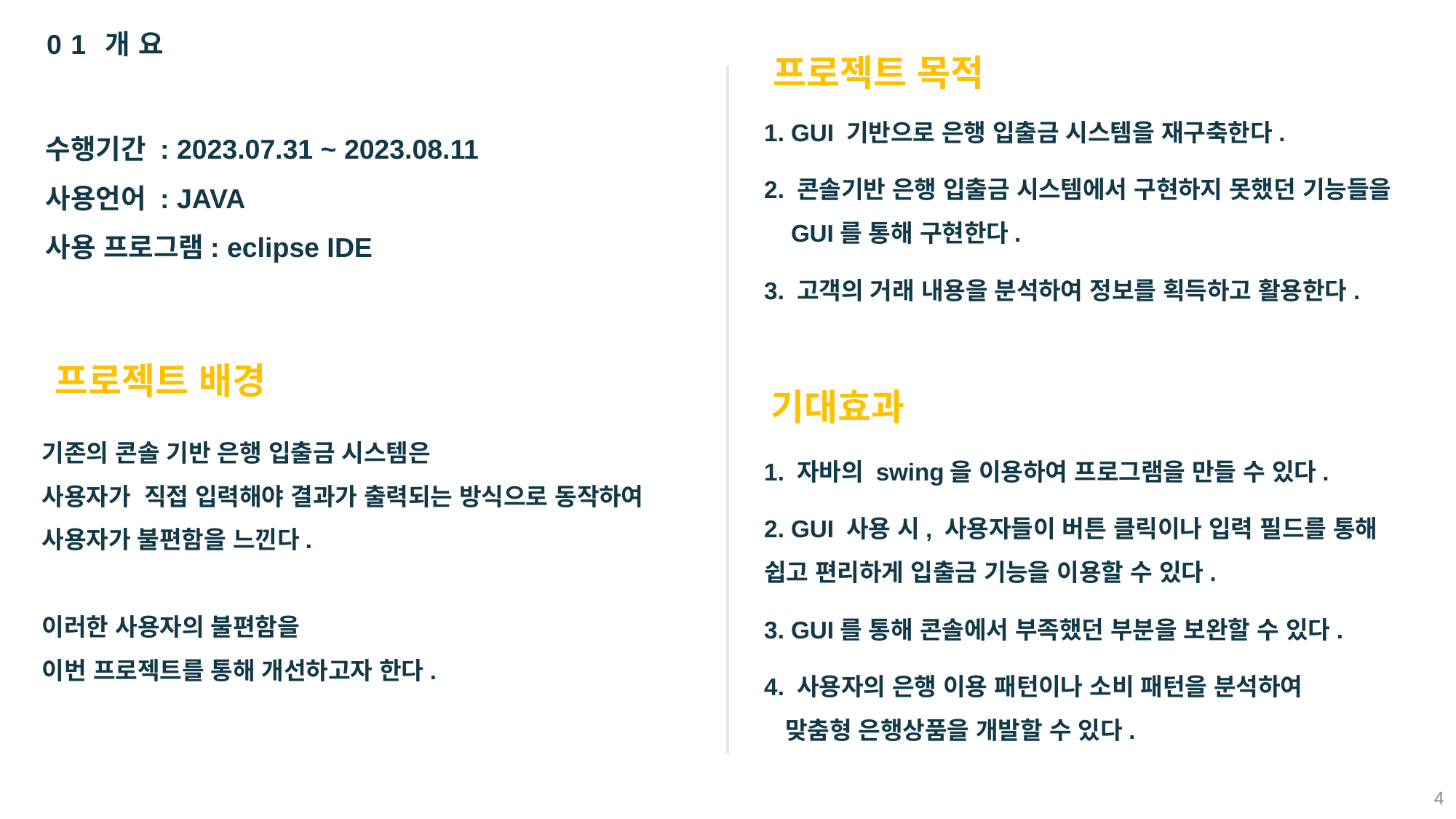

01 개요
프로젝트 목적
1. GUI 기반으로 은행 입출금 시스템을 재구축한다.

2. 콘솔기반 은행 입출금 시스템에서 구현하지 못했던 기능들을
    GUI를 통해 구현한다.

3. 고객의 거래 내용을 분석하여 정보를 획득하고 활용한다.
수행기간 : 2023.07.31 ~ 2023.08.11
사용언어 : JAVA
사용 프로그램: eclipse IDE
프로젝트 배경
기대효과
기존의 콘솔 기반 은행 입출금 시스템은
사용자가  직접 입력해야 결과가 출력되는 방식으로 동작하여
사용자가 불편함을 느낀다.

이러한 사용자의 불편함을
이번 프로젝트를 통해 개선하고자 한다.
1. 자바의 swing을 이용하여 프로그램을 만들 수 있다.

2. GUI 사용 시, 사용자들이 버튼 클릭이나 입력 필드를 통해 쉽고 편리하게 입출금 기능을 이용할 수 있다.

3. GUI를 통해 콘솔에서 부족했던 부분을 보완할 수 있다.

4. 사용자의 은행 이용 패턴이나 소비 패턴을 분석하여
맞춤형 은행상품을 개발할 수 있다.
4